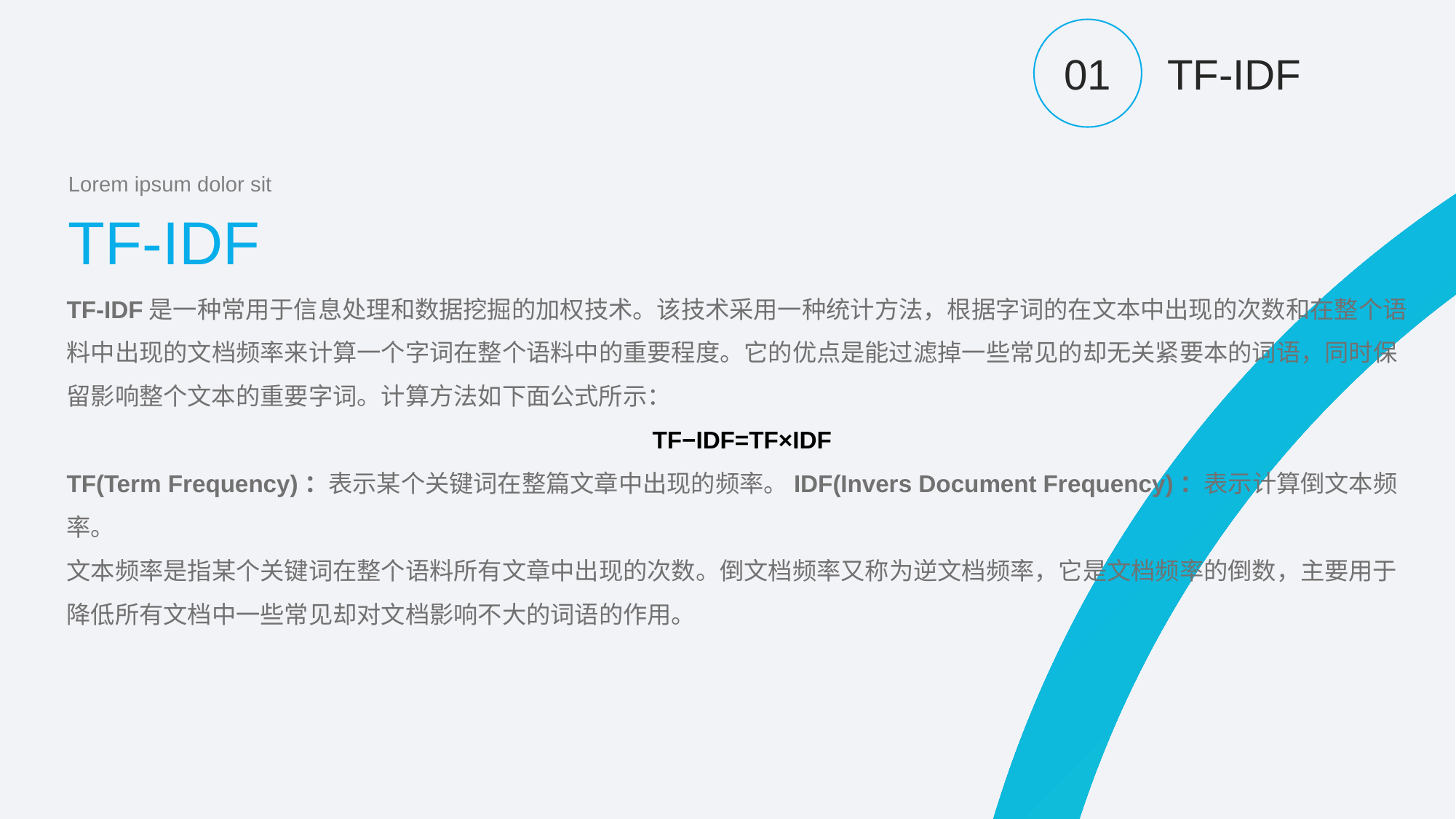

01
TF-IDF
Lorem ipsum dolor sit
TF-IDF

TF-IDF是一种常用于信息处理和数据挖掘的加权技术。该技术采用一种统计方法，根据字词的在文本中出现的次数和在整个语料中出现的文档频率来计算一个字词在整个语料中的重要程度。它的优点是能过滤掉一些常见的却无关紧要本的词语，同时保留影响整个文本的重要字词。计算方法如下面公式所示：
TF−IDF=TF×IDF
TF(Term Frequency)：表示某个关键词在整篇文章中出现的频率。IDF(Invers Document Frequency)：表示计算倒文本频率。
文本频率是指某个关键词在整个语料所有文章中出现的次数。倒文档频率又称为逆文档频率，它是文档频率的倒数，主要用于降低所有文档中一些常见却对文档影响不大的词语的作用。